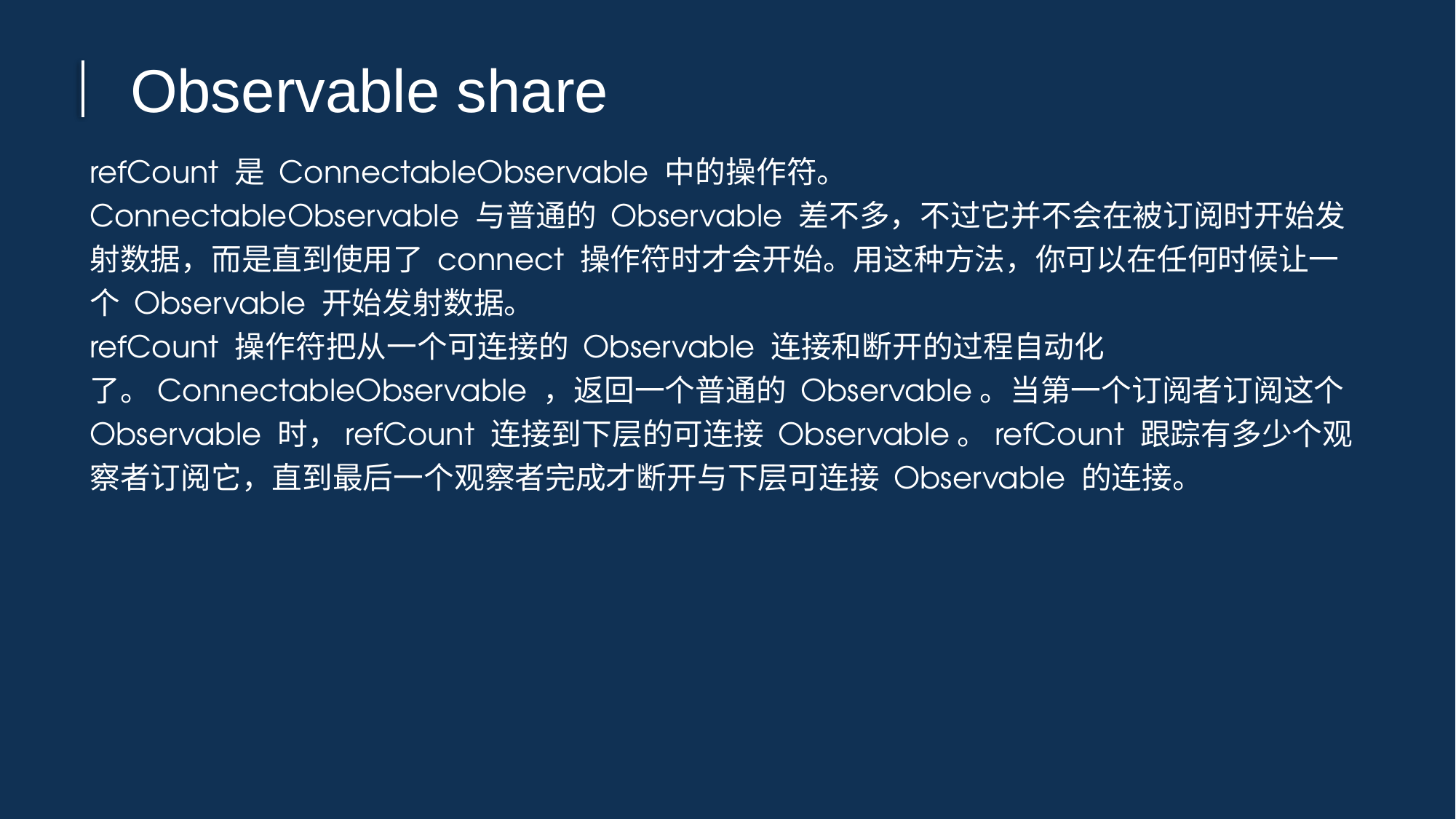

Observable share
refCount 是 ConnectableObservable 中的操作符。
ConnectableObservable 与普通的 Observable 差不多，不过它并不会在被订阅时开始发射数据，而是直到使用了 connect 操作符时才会开始。用这种方法，你可以在任何时候让一个 Observable 开始发射数据。
refCount 操作符把从一个可连接的 Observable 连接和断开的过程自动化了。ConnectableObservable ，返回一个普通的 Observable。当第一个订阅者订阅这个 Observable 时，refCount 连接到下层的可连接 Observable。refCount 跟踪有多少个观察者订阅它，直到最后一个观察者完成才断开与下层可连接 Observable 的连接。